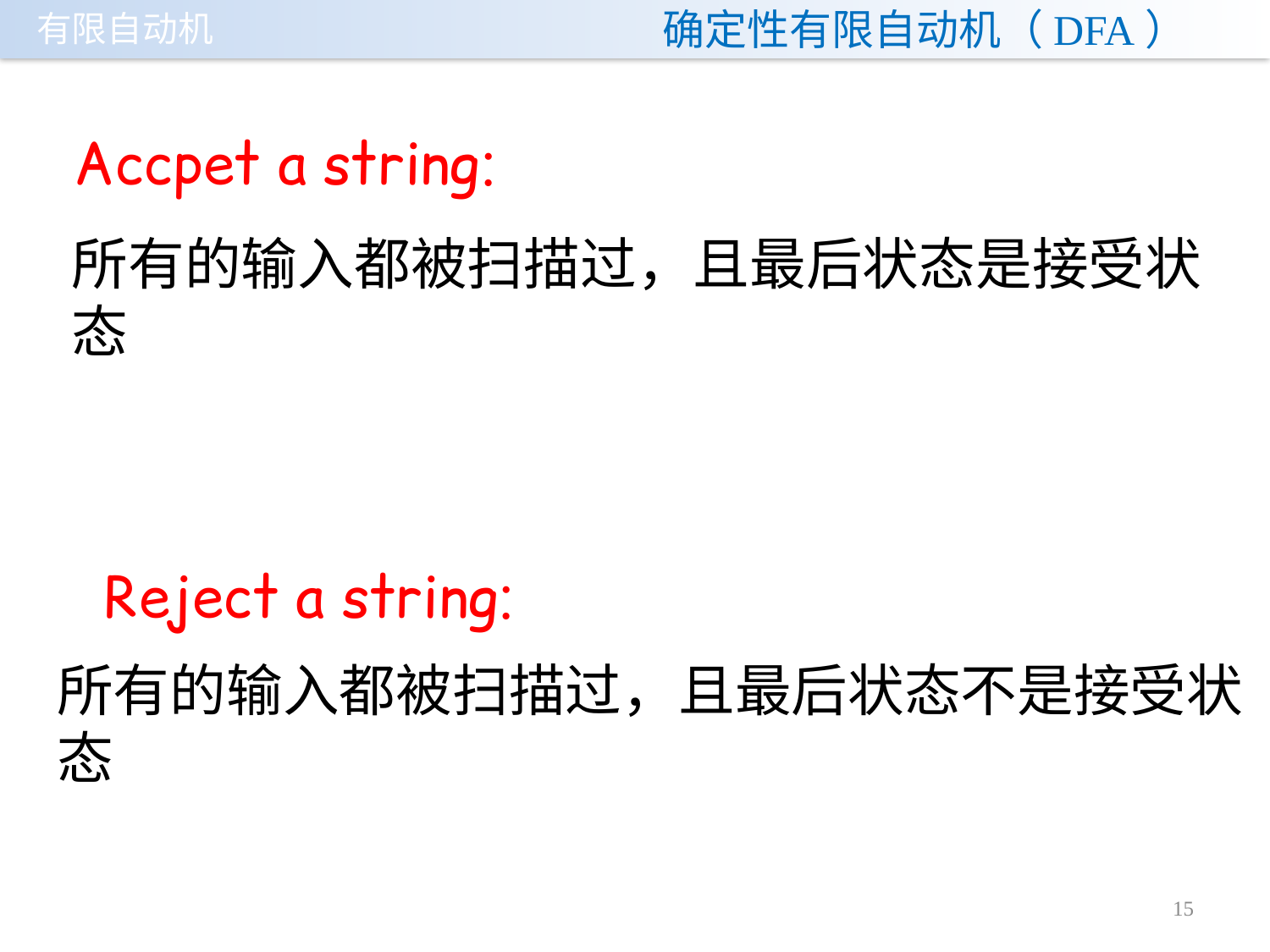

# 确定性有限自动机（DFA）
Accpet a string:
所有的输入都被扫描过，且最后状态是接受状态
Reject a string:
所有的输入都被扫描过，且最后状态不是接受状态
15